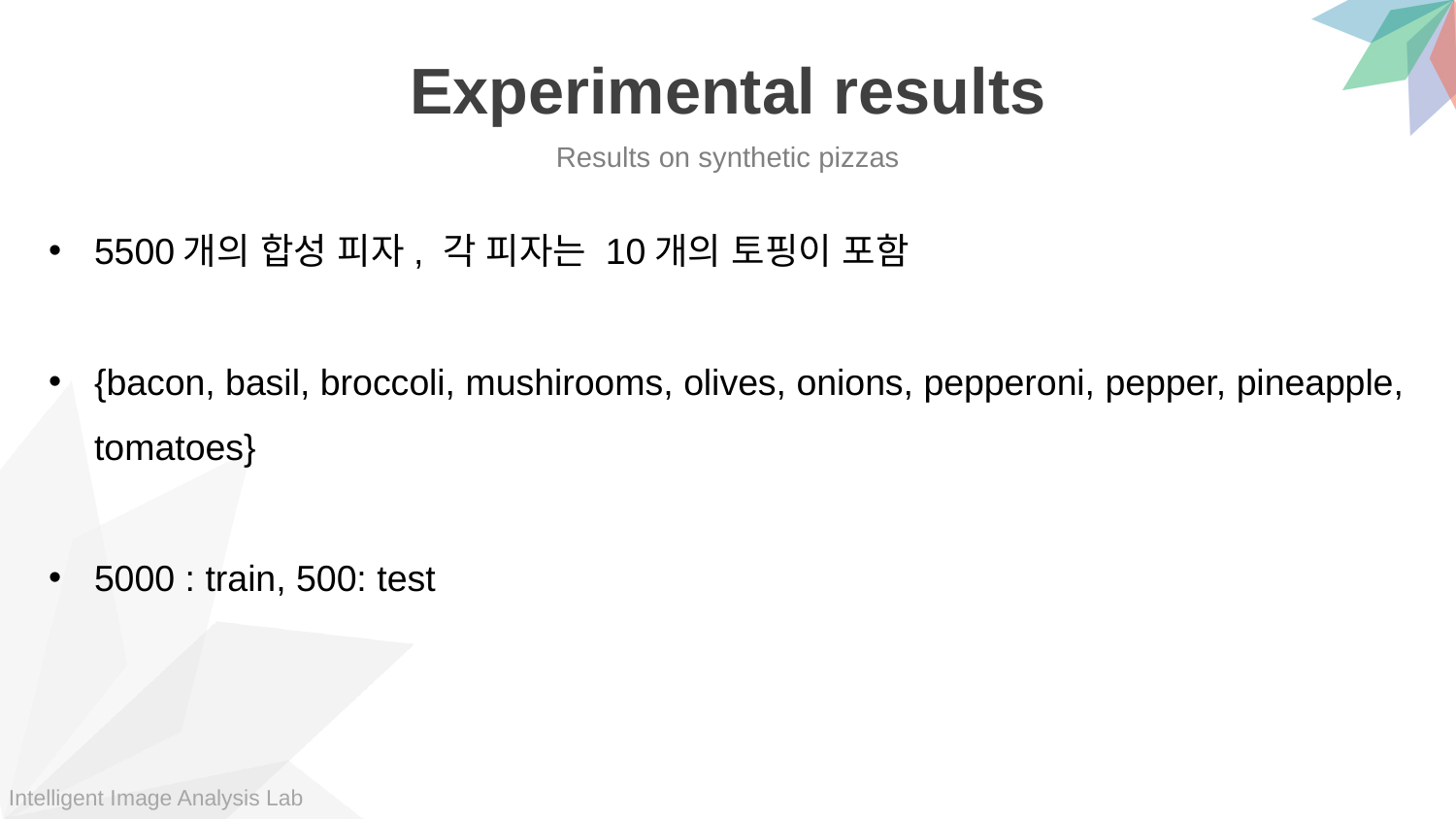

Experimental results
Results on synthetic pizzas
5500개의 합성 피자, 각 피자는 10개의 토핑이 포함

{bacon, basil, broccoli, mushirooms, olives, onions, pepperoni, pepper, pineapple, tomatoes}

5000 : train, 500: test